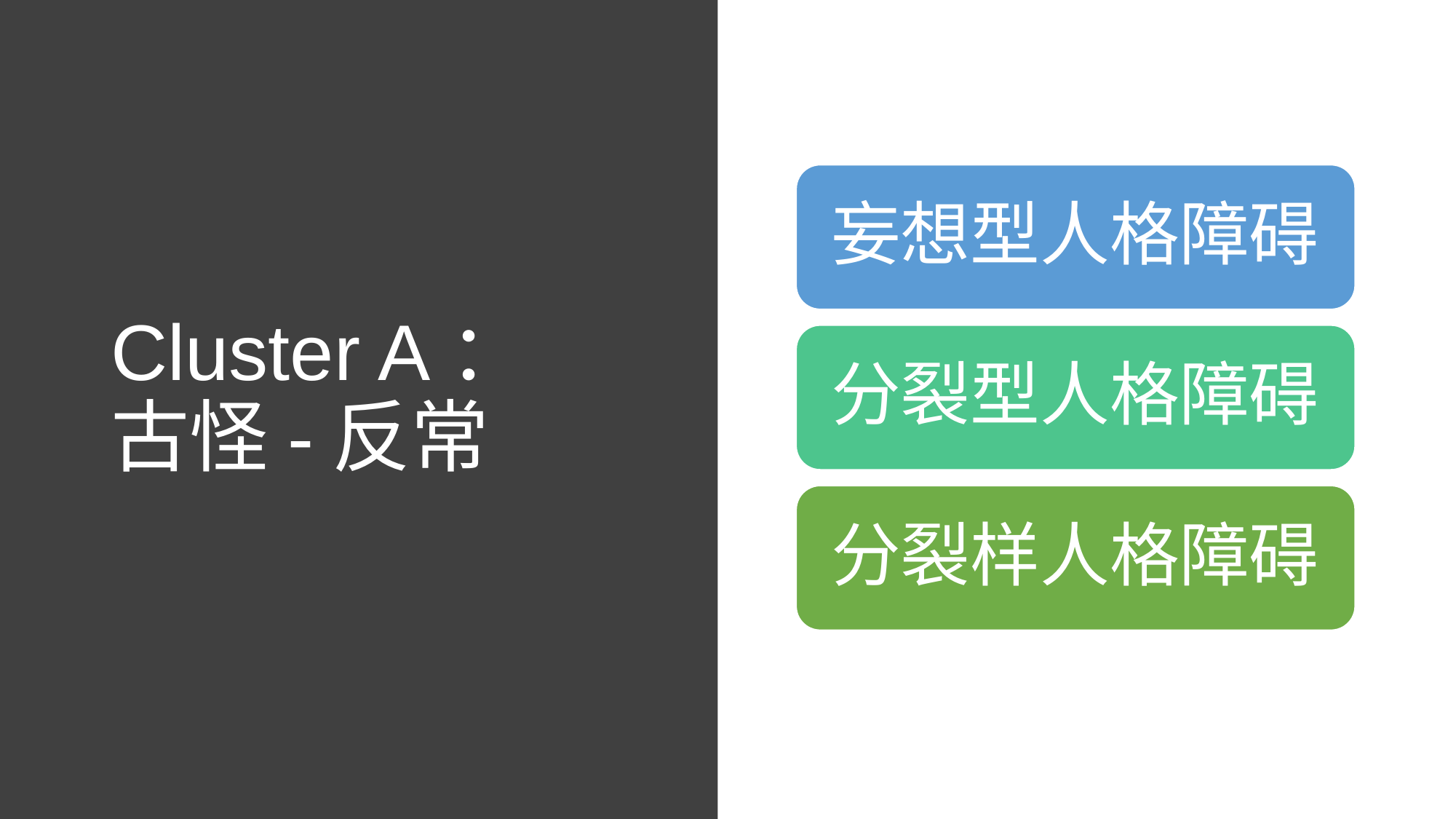

# Cluster A： 古怪-反常
妄想型人格障碍
分裂型人格障碍
分裂样人格障碍